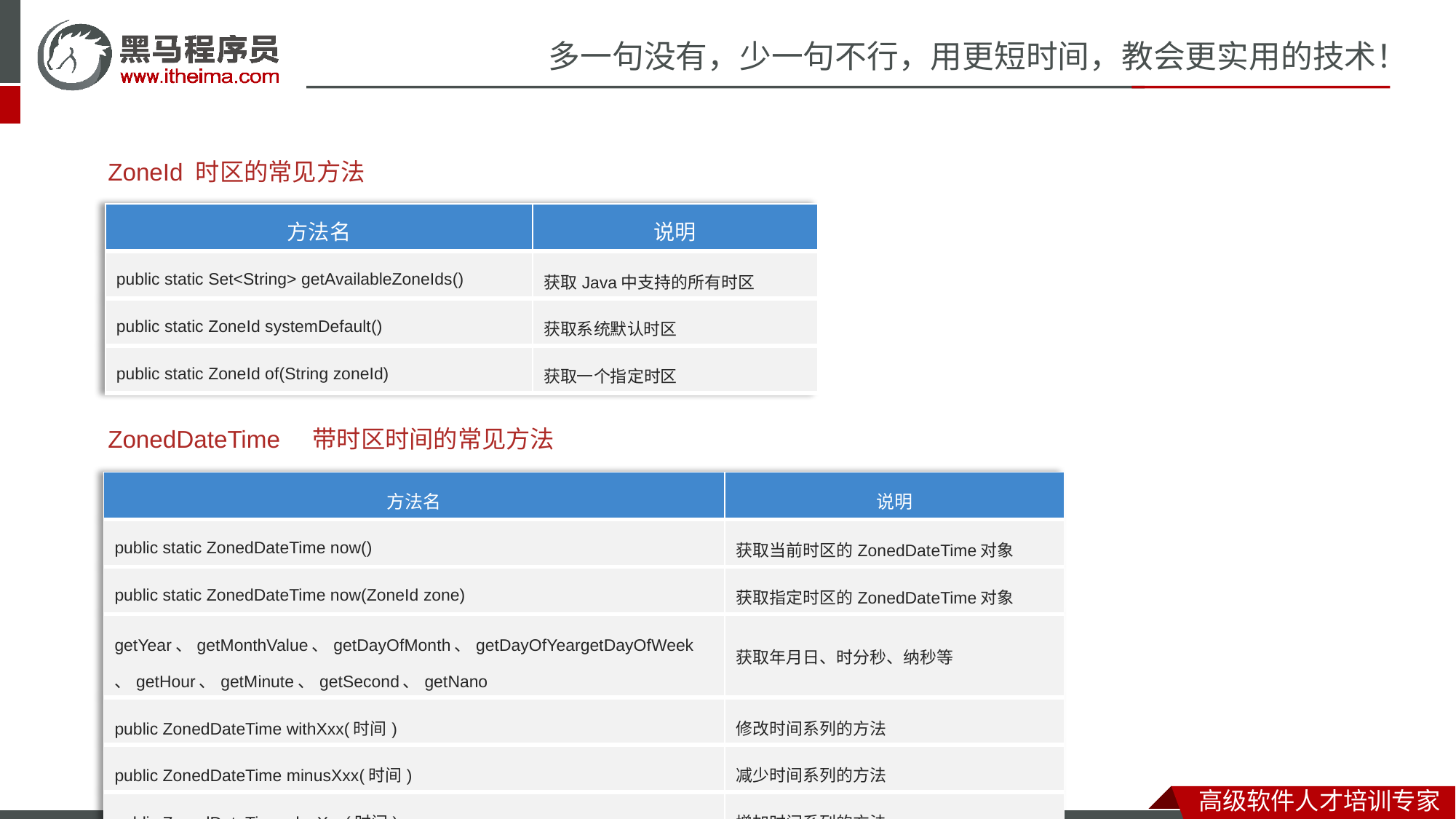

ZoneId 时区的常见方法
| 方法名 | 说明 |
| --- | --- |
| public static Set<String> getAvailableZoneIds​() | 获取Java中支持的所有时区 |
| public static ZoneId systemDefault​() | 获取系统默认时区 |
| public static ZoneId of​(String zoneId) | 获取一个指定时区 |
ZonedDateTime
带时区时间的常见方法
| 方法名 | 说明 |
| --- | --- |
| public static ZonedDateTime now​() | 获取当前时区的ZonedDateTime对象 |
| public static ZonedDateTime now​(ZoneId zone) | 获取指定时区的ZonedDateTime对象 |
| getYear、getMonthValue、getDayOfMonth、getDayOfYeargetDayOfWeek、getHour、getMinute、getSecond、getNano | 获取年月日、时分秒、纳秒等 |
| public ZonedDateTime withXxx(时间) | 修改时间系列的方法 |
| public ZonedDateTime minusXxx​(时间) | 减少时间系列的方法 |
| public ZonedDateTime plusXxx​(时间) | 增加时间系列的方法 |